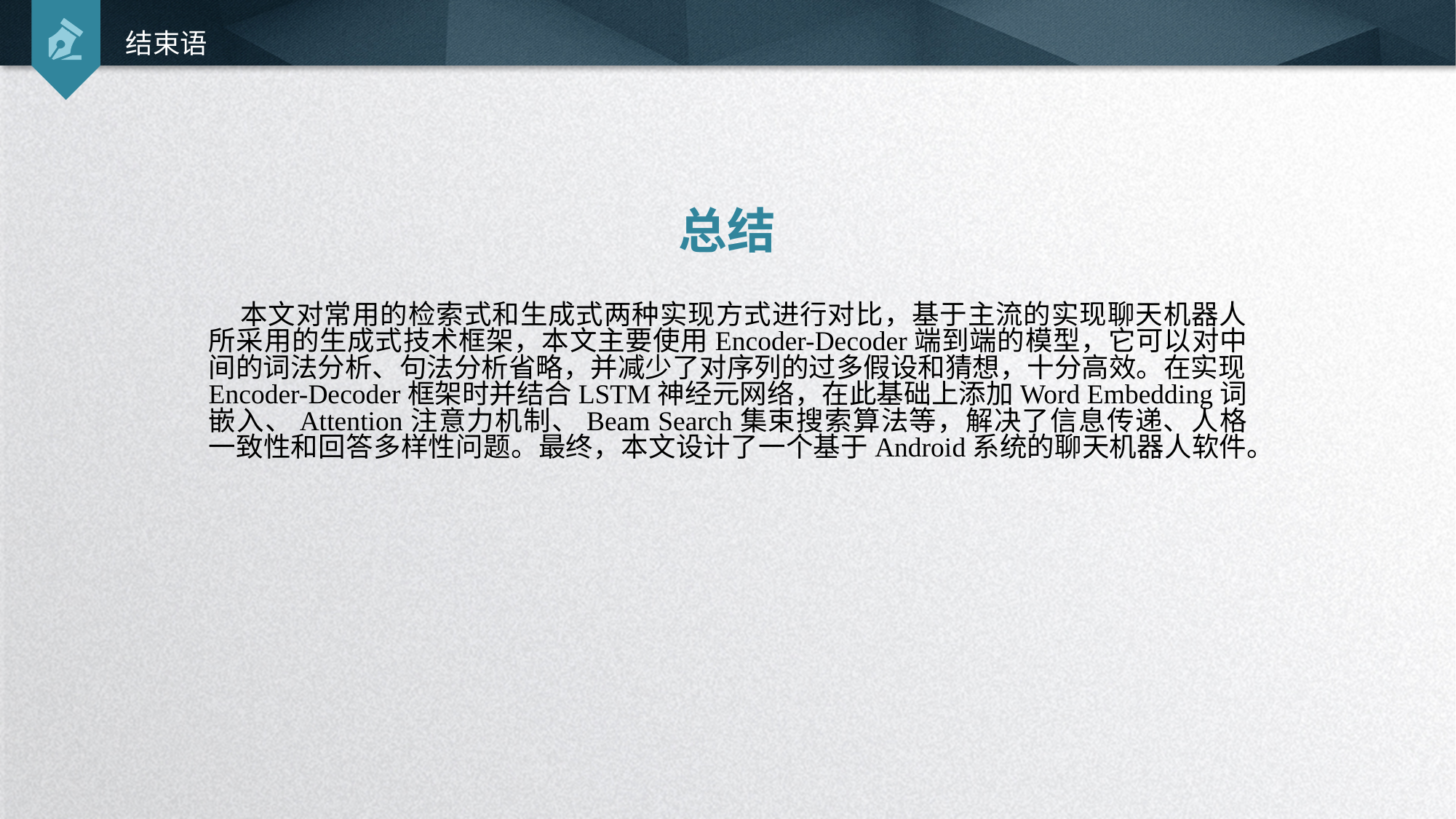

结束语
总结
本文对常用的检索式和生成式两种实现方式进行对比，基于主流的实现聊天机器人所采用的生成式技术框架，本文主要使用Encoder-Decoder端到端的模型，它可以对中间的词法分析、句法分析省略，并减少了对序列的过多假设和猜想，十分高效。在实现Encoder-Decoder框架时并结合LSTM神经元网络，在此基础上添加Word Embedding词嵌入、Attention注意力机制、Beam Search集束搜索算法等，解决了信息传递、人格一致性和回答多样性问题。最终，本文设计了一个基于Android系统的聊天机器人软件。
延时符